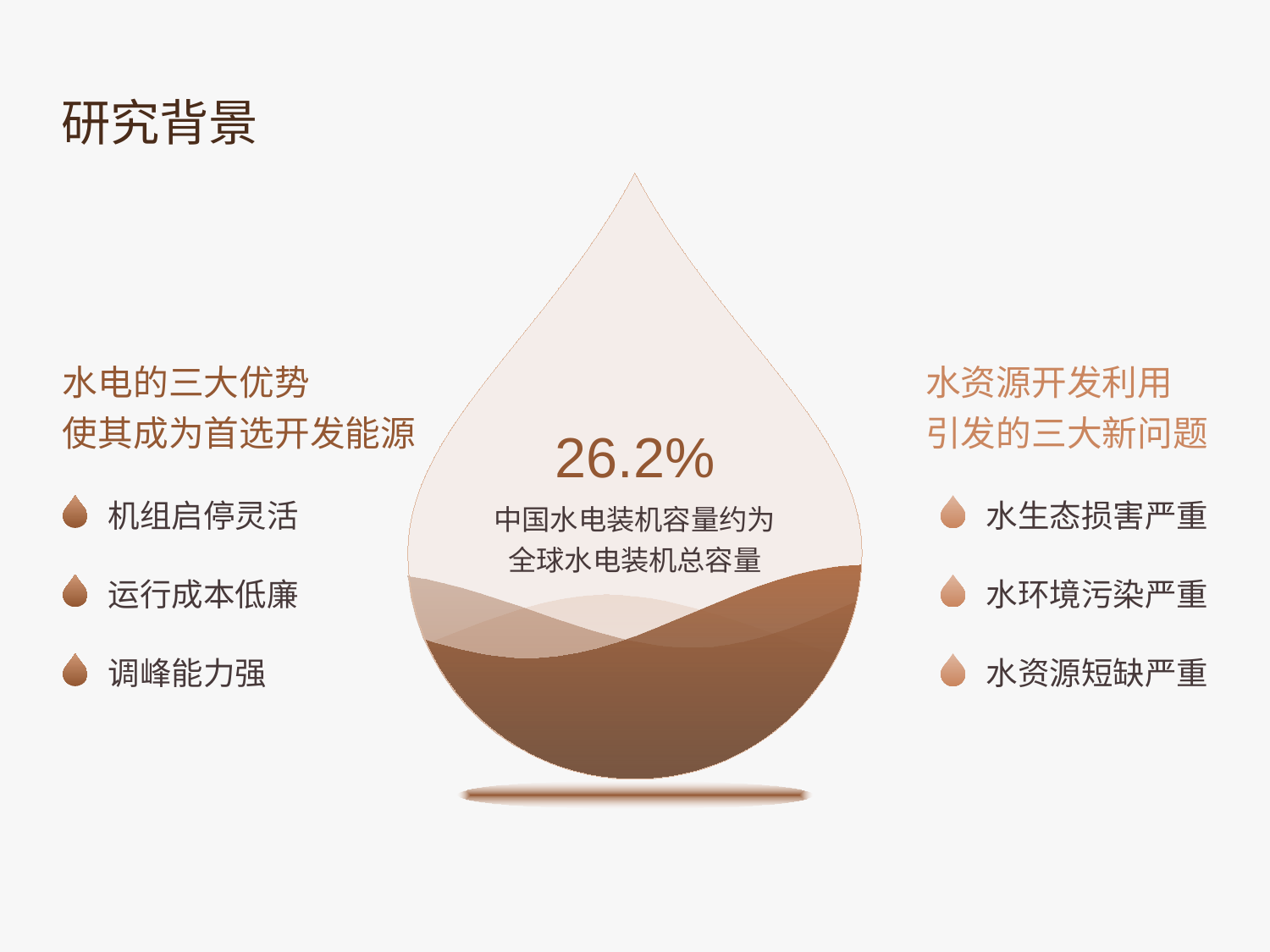

研究背景

水电的三大优势
使其成为首选开发能源
水资源开发利用
引发的三大新问题
26.2%
中国水电装机容量约为
全球水电装机总容量
机组启停灵活
水生态损害严重

运行成本低廉
水环境污染严重

调峰能力强
水资源短缺严重